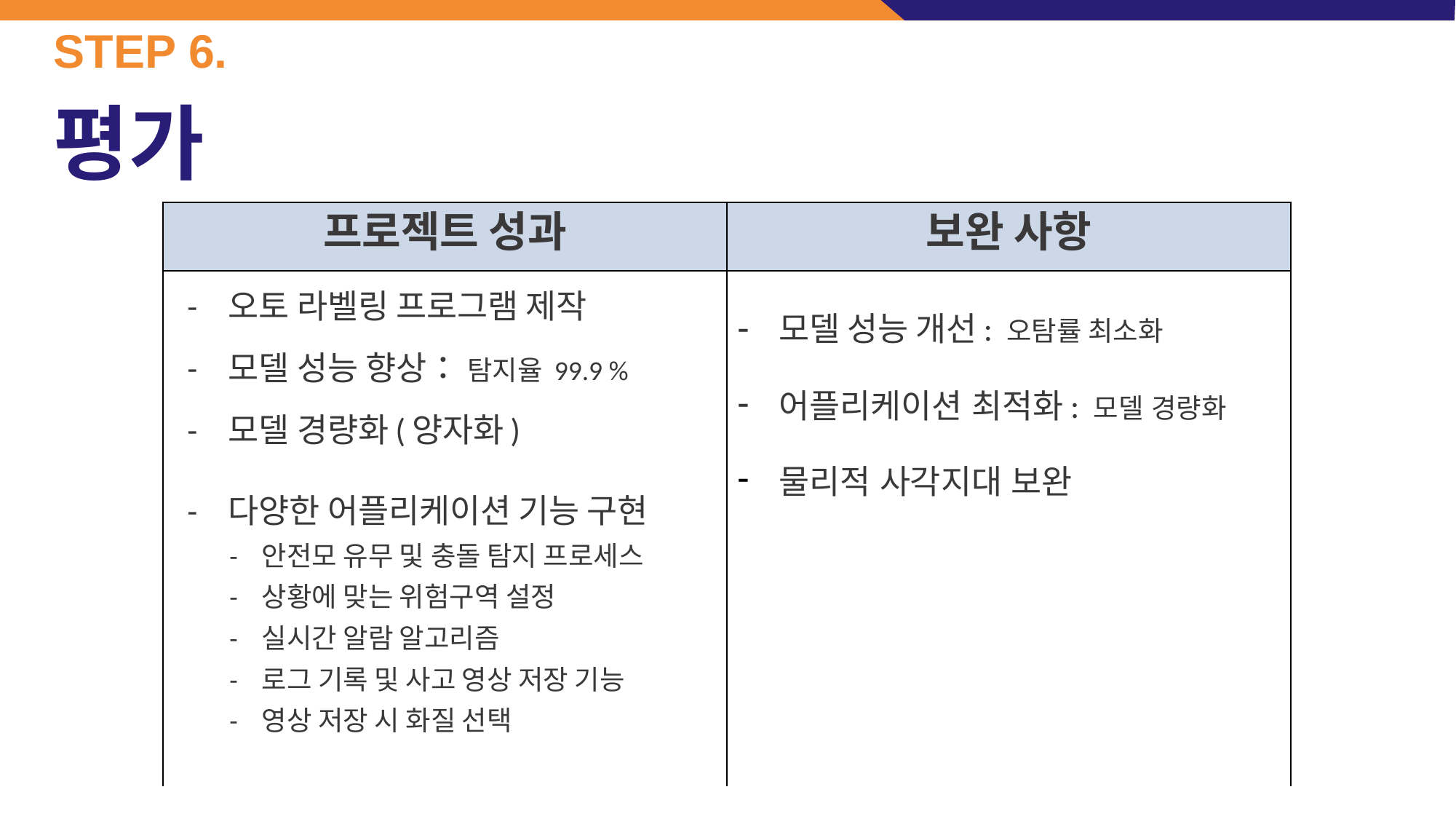

# STEP 6. 평가

| 프로젝트 성과 | 보완 사항 |
| --- | --- |
| 오토 라벨링 프로그램 제작 | 모델 성능 개선: 오탐률 최소화 어플리케이션 최적화: 모델 경량화 물리적 사각지대 보완 |
| 모델 성능 향상： 탐지율 99.9 % | 어플리케이션 최적화: 모델 경량화 |
| 모델 경량화(양자화) | 물리적 사각지대 보완 |
| 다양한 어플리케이션 기능 구현 - 안전모 유무 및 충돌 탐지 프로세스 - 상황에 맞는 위험구역 설정 - 실시간 알람 알고리즘 - 로그 기록 및 사고 영상 저장 기능 - 영상 저장 시 화질 선택 |  |